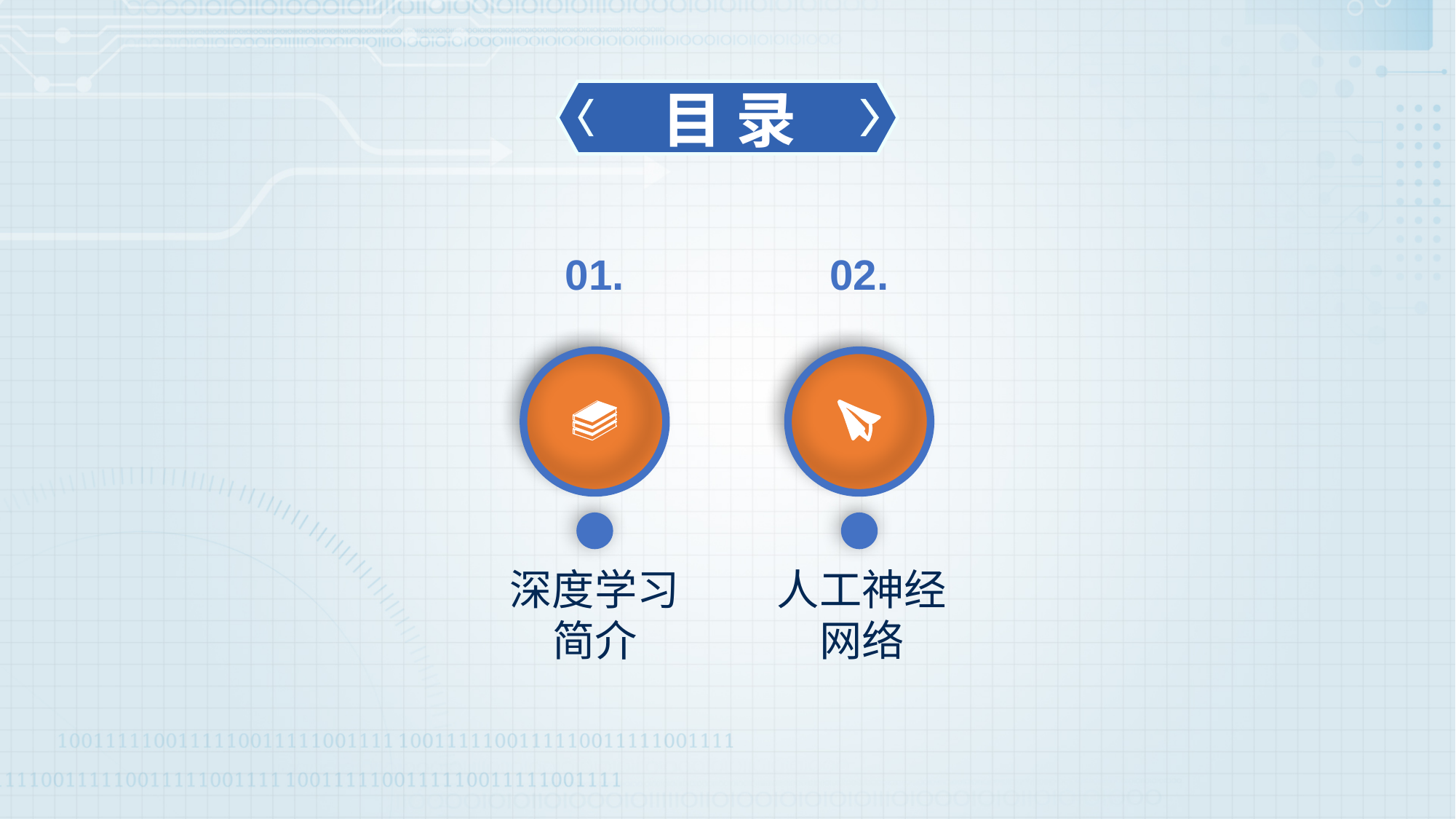

目 录

01.

深度学习
简介
02.

人工神经
网络